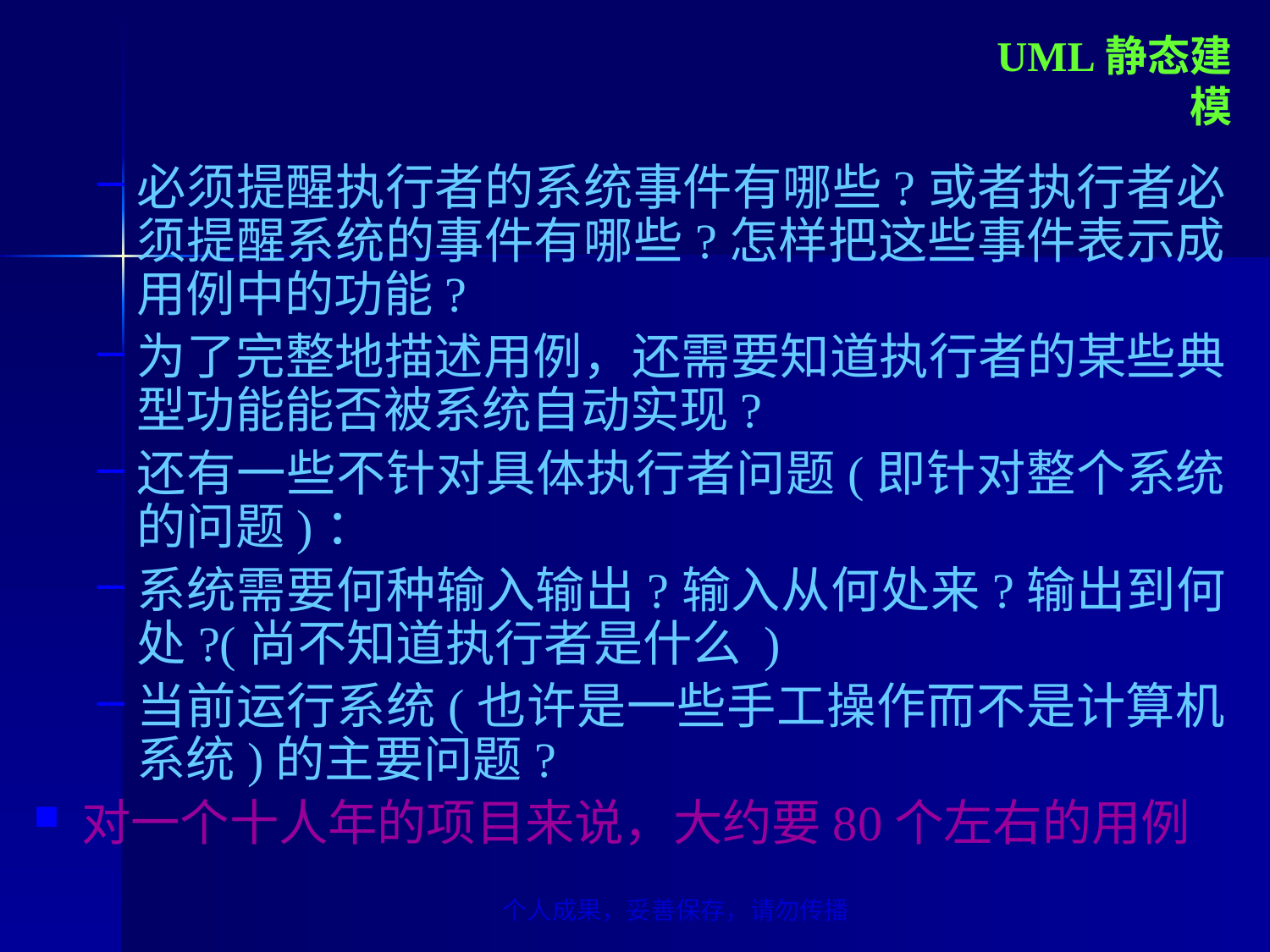

UML静态建模
必须提醒执行者的系统事件有哪些?或者执行者必须提醒系统的事件有哪些?怎样把这些事件表示成用例中的功能?
为了完整地描述用例，还需要知道执行者的某些典型功能能否被系统自动实现?
还有一些不针对具体执行者问题(即针对整个系统的问题)：
系统需要何种输入输出?输入从何处来?输出到何处?(尚不知道执行者是什么 )
当前运行系统(也许是一些手工操作而不是计算机系统)的主要问题?
对一个十人年的项目来说，大约要80个左右的用例

个人成果，妥善保存，请勿传播